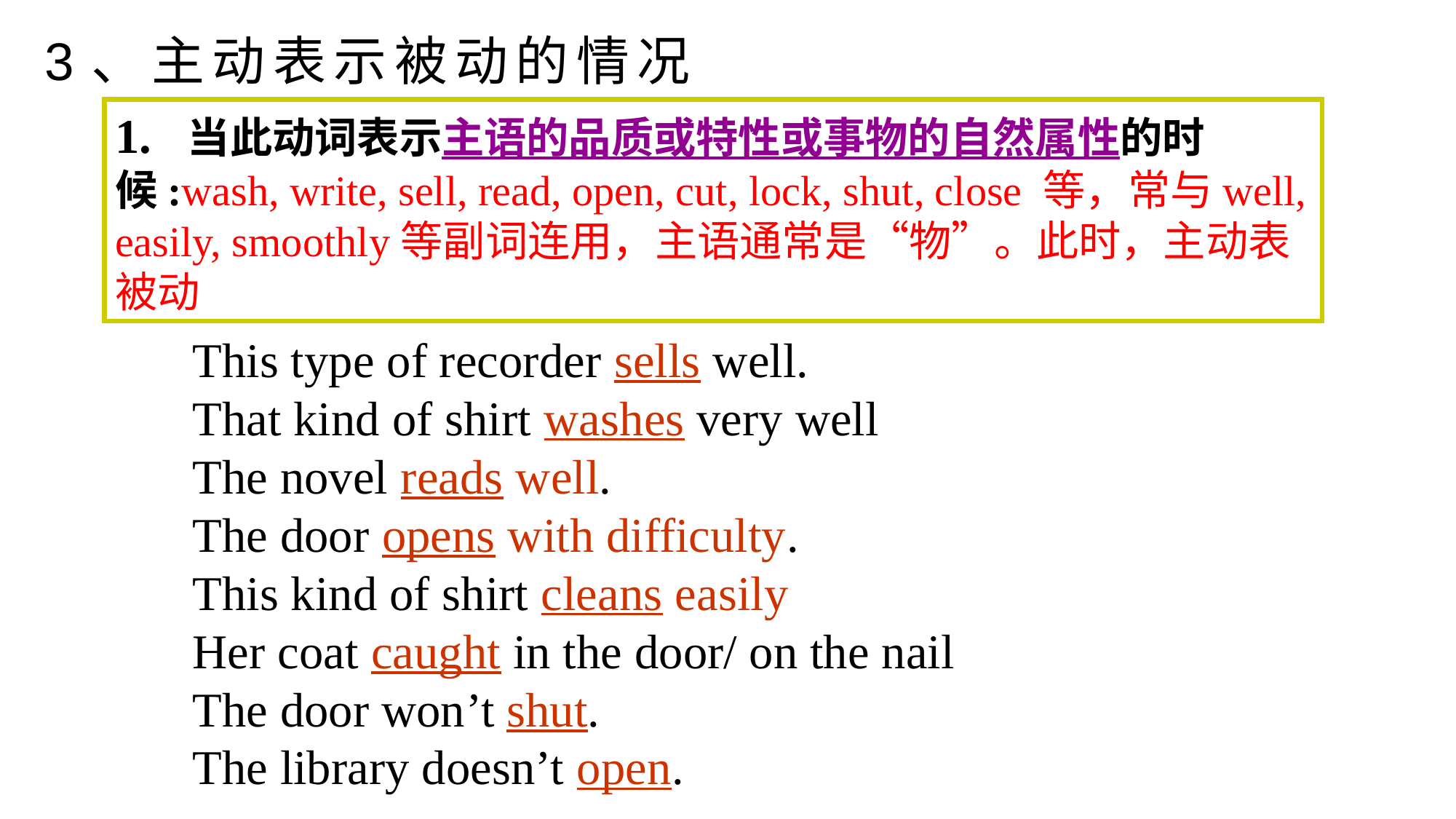

3、主动表示被动的情况
1.  当此动词表示主语的品质或特性或事物的自然属性的时候:wash, write, sell, read, open, cut, lock, shut, close 等，常与well, easily, smoothly等副词连用，主语通常是“物”。此时，主动表被动

This type of recorder sells well.
That kind of shirt washes very well
The novel reads well.
The door opens with difficulty.
This kind of shirt cleans easily
Her coat caught in the door/ on the nail
The door won’t shut.
The library doesn’t open.